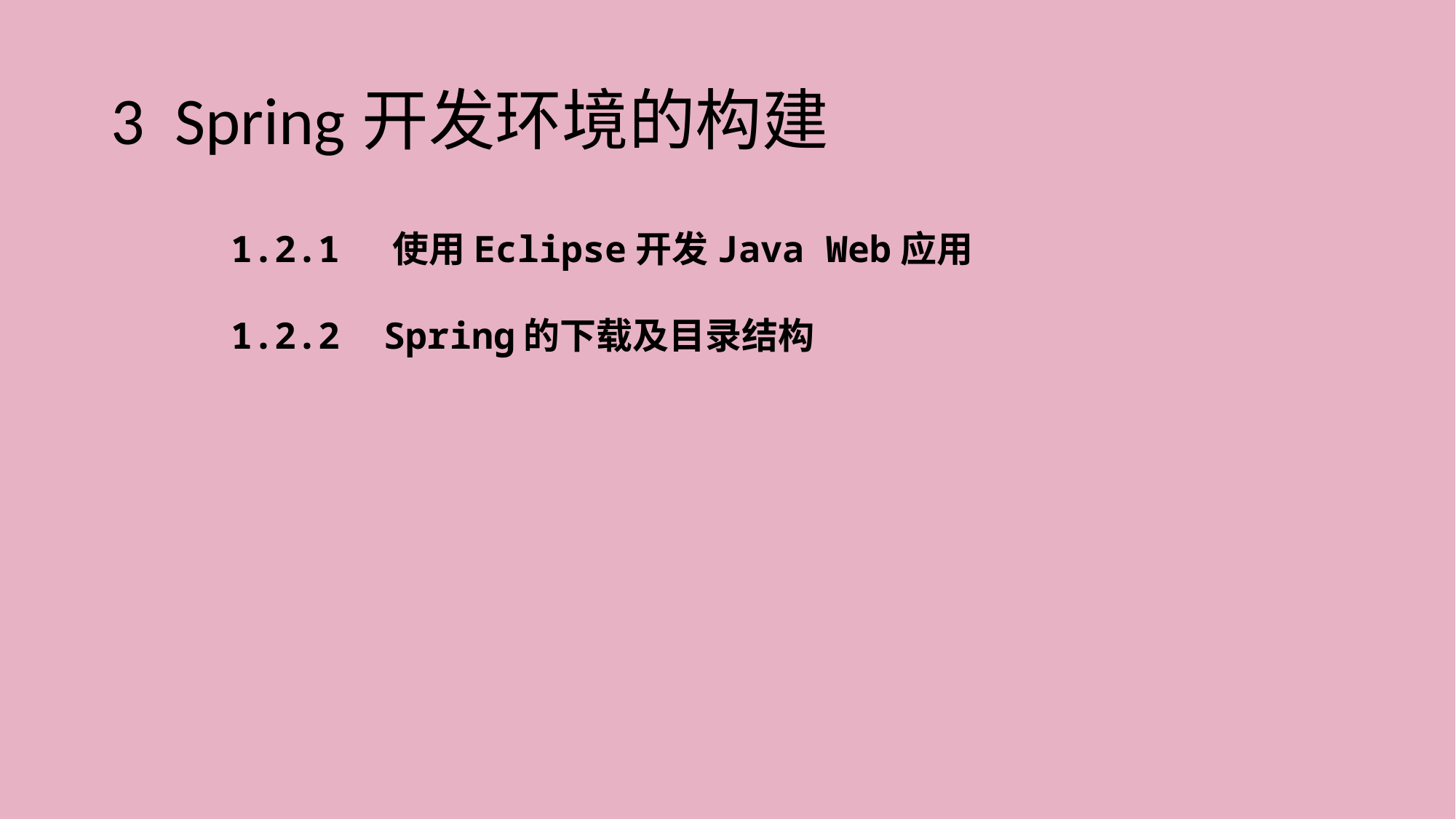

# 3  Spring开发环境的构建
1.2.1  使用Eclipse开发Java Web应用

1.2.2  Spring的下载及目录结构